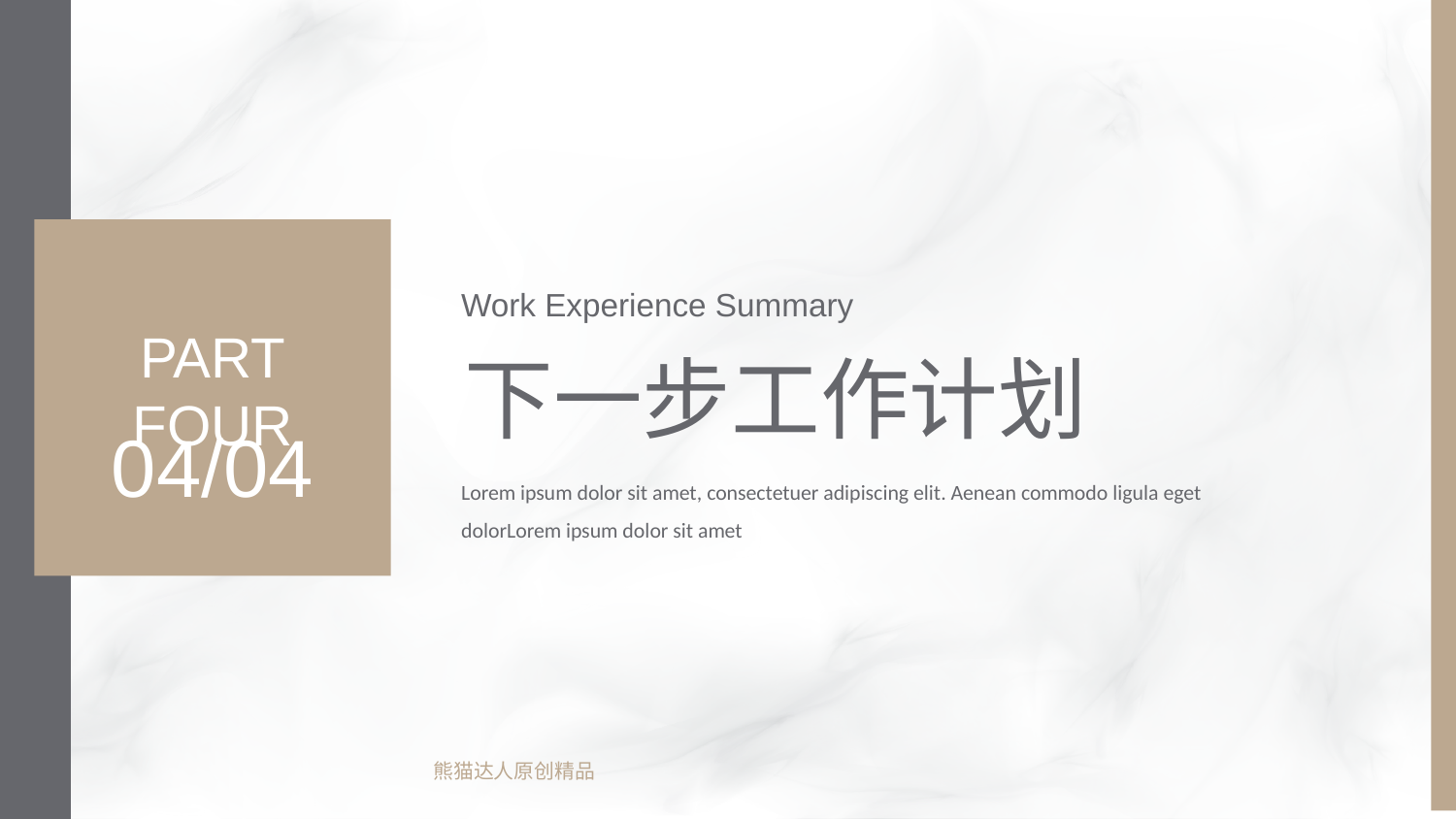

Work Experience Summary
PART FOUR
下一步工作计划
04/04
Lorem ipsum dolor sit amet, consectetuer adipiscing elit. Aenean commodo ligula eget dolorLorem ipsum dolor sit amet
熊猫达人原创精品